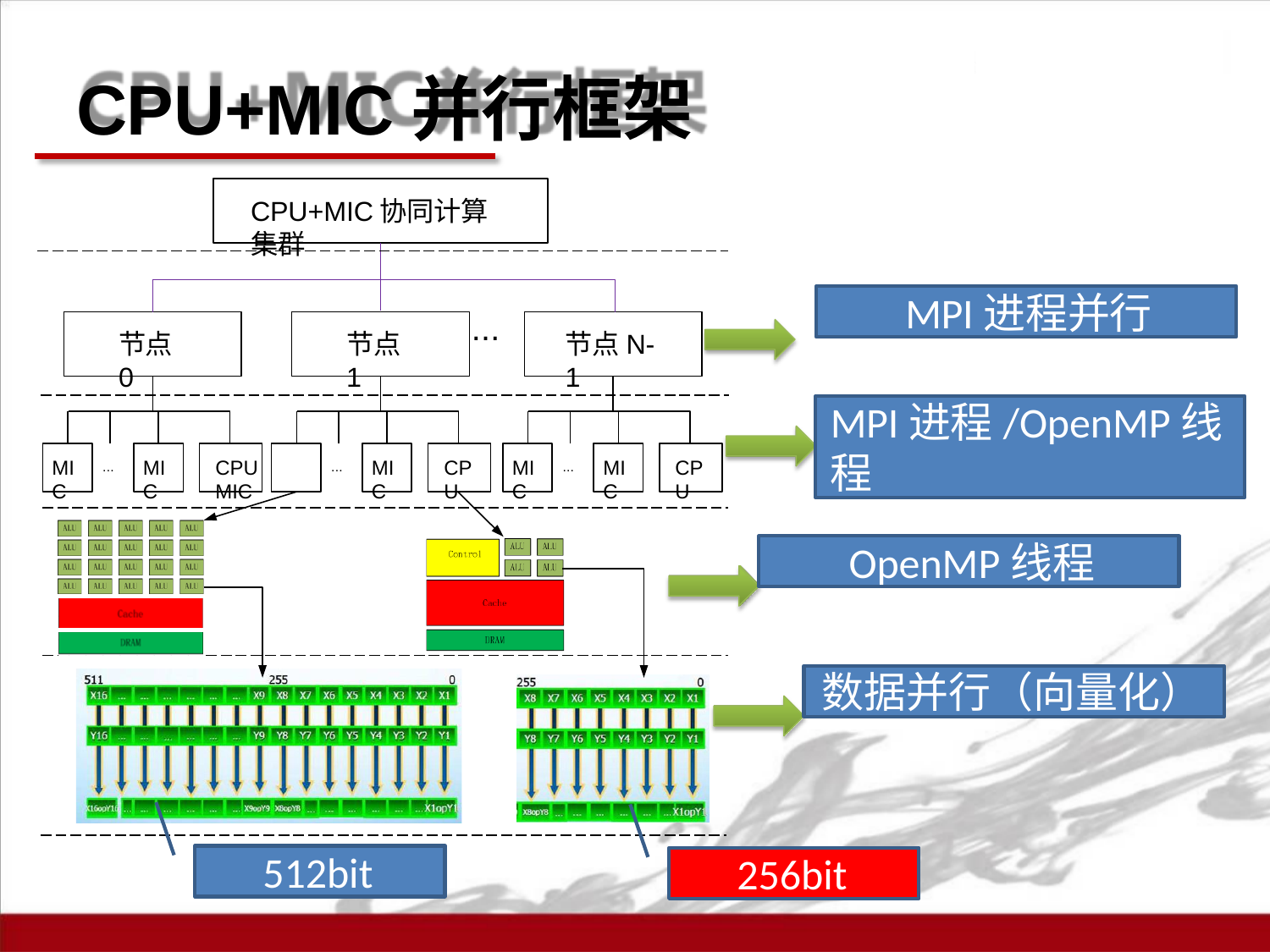

# CPU+MIC并行框架

CPU+MIC协同计算集群

MPI进程并行
...

节点0
节点1
节点N-1

MPI进程/OpenMP线程

MIC
MIC
CPU	MIC
MIC
CPU
MIC
MIC
CPU
...
...
...

OpenMP线程

数据并行（向量化）

512bit
256bit